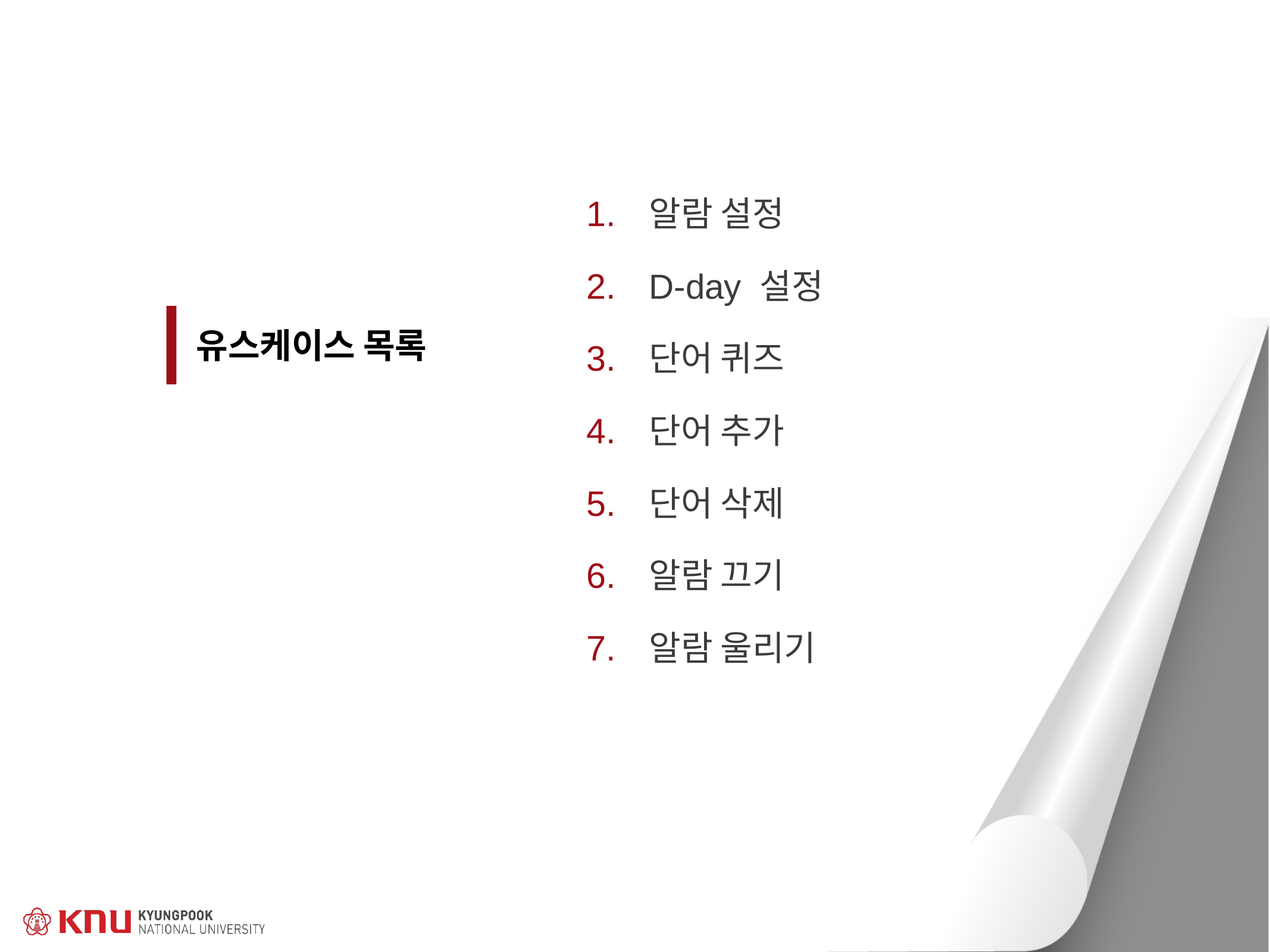

알람 설정
D-day 설정
단어 퀴즈
단어 추가
단어 삭제
알람 끄기
알람 울리기

유스케이스 목록